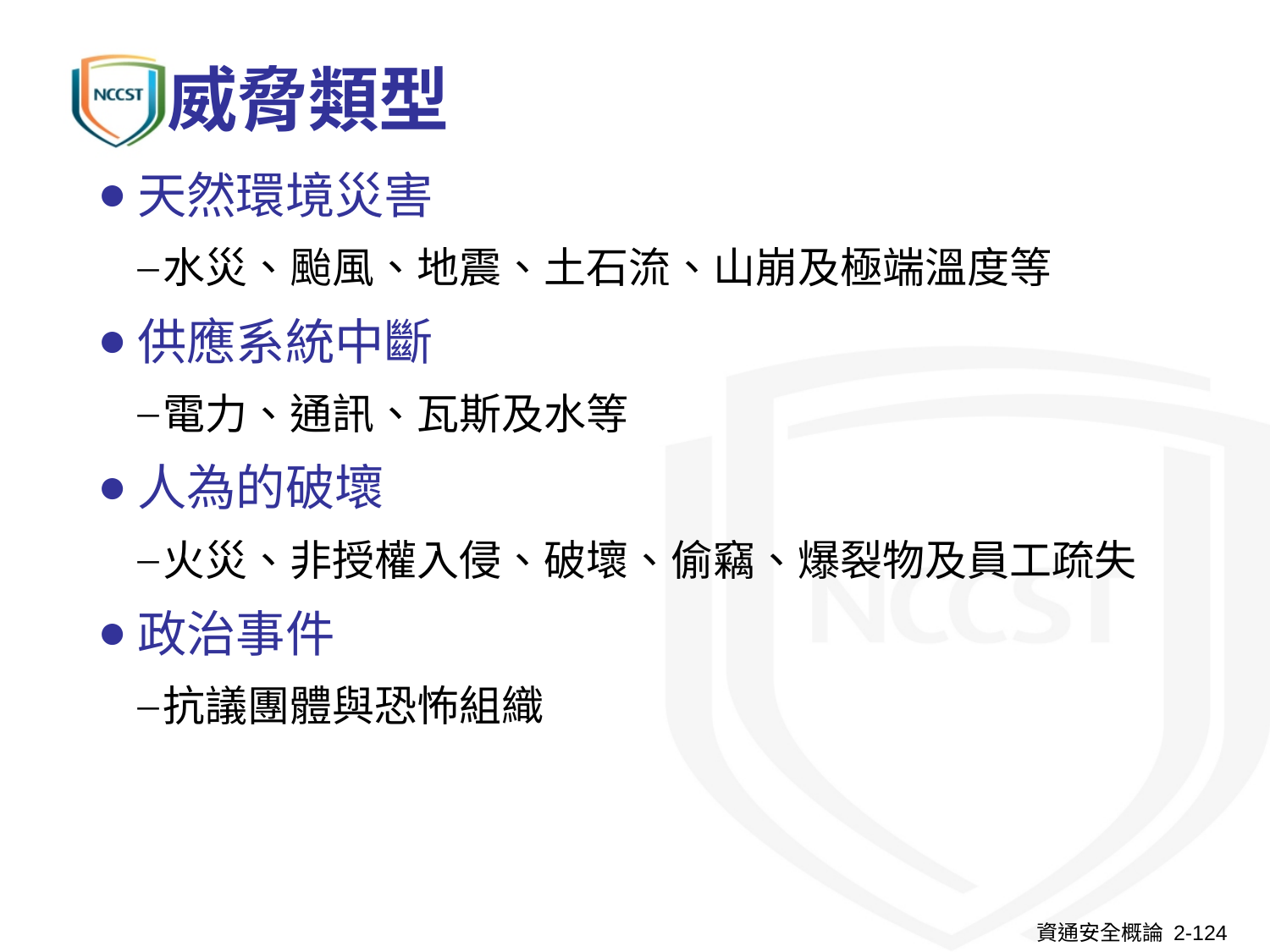

# 威脅類型
天然環境災害
水災、颱風、地震、土石流、山崩及極端溫度等
供應系統中斷
電力、通訊、瓦斯及水等
人為的破壞
火災、非授權入侵、破壞、偷竊、爆裂物及員工疏失
政治事件
抗議團體與恐怖組織